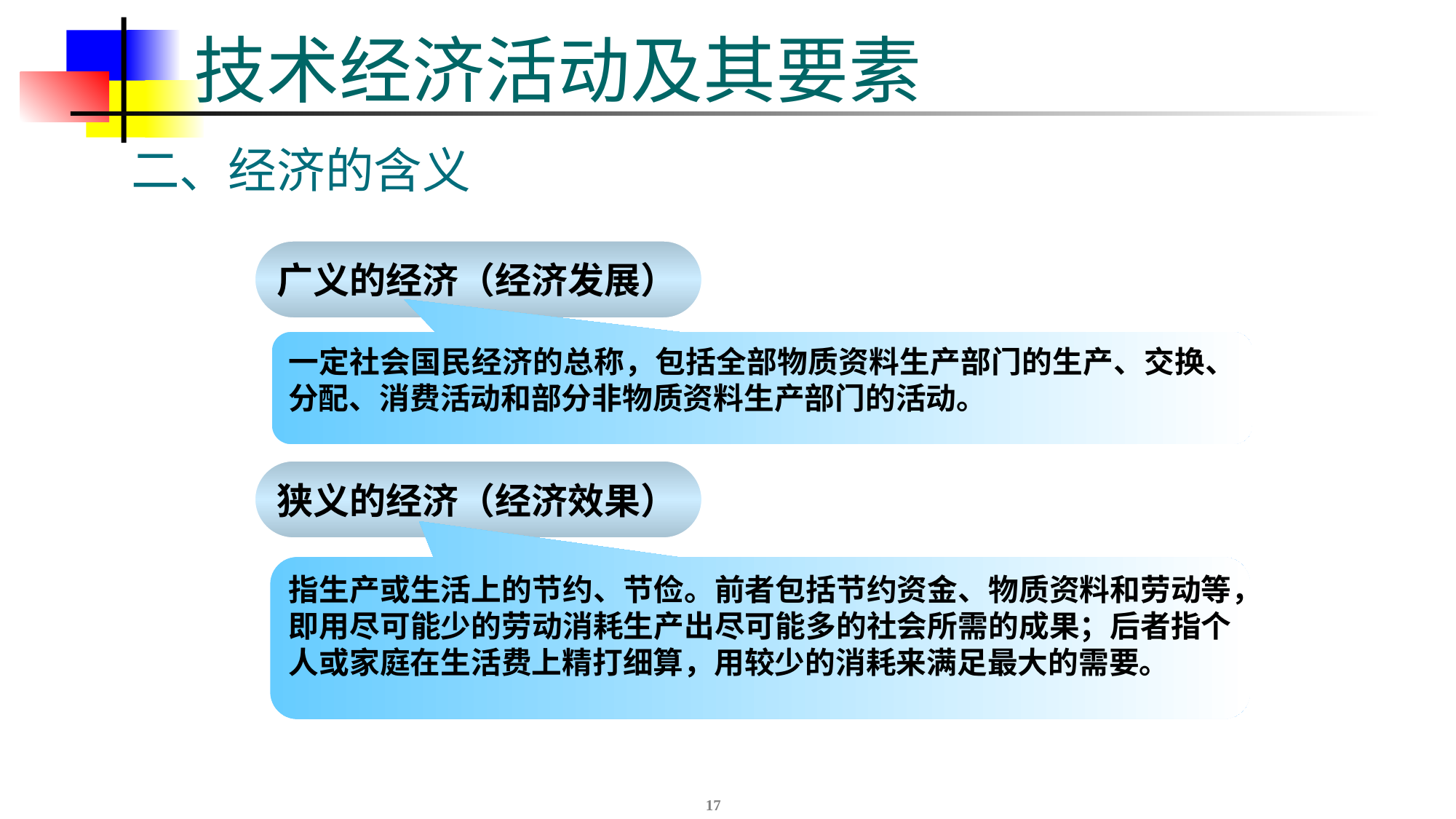

# 技术经济活动及其要素
二、经济的含义
广义的经济（经济发展）
一定社会国民经济的总称，包括全部物质资料生产部门的生产、交换、分配、消费活动和部分非物质资料生产部门的活动。
狭义的经济（经济效果）
指生产或生活上的节约、节俭。前者包括节约资金、物质资料和劳动等，即用尽可能少的劳动消耗生产出尽可能多的社会所需的成果；后者指个人或家庭在生活费上精打细算，用较少的消耗来满足最大的需要。
17